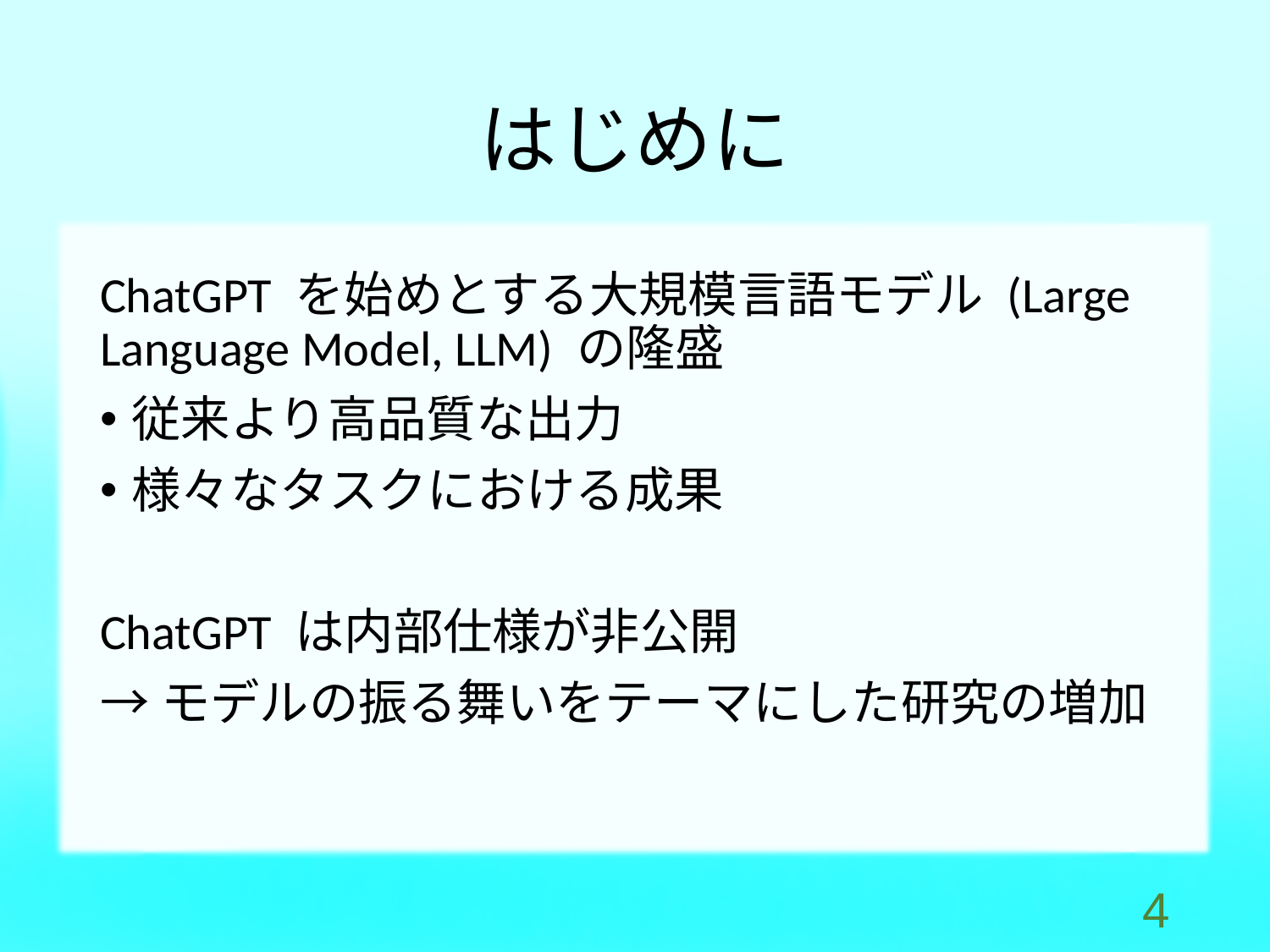

# はじめに
ChatGPT を始めとする大規模言語モデル (Large Language Model, LLM) の隆盛
従来より高品質な出力
様々なタスクにおける成果

ChatGPT は内部仕様が非公開
→モデルの振る舞いをテーマにした研究の増加
4